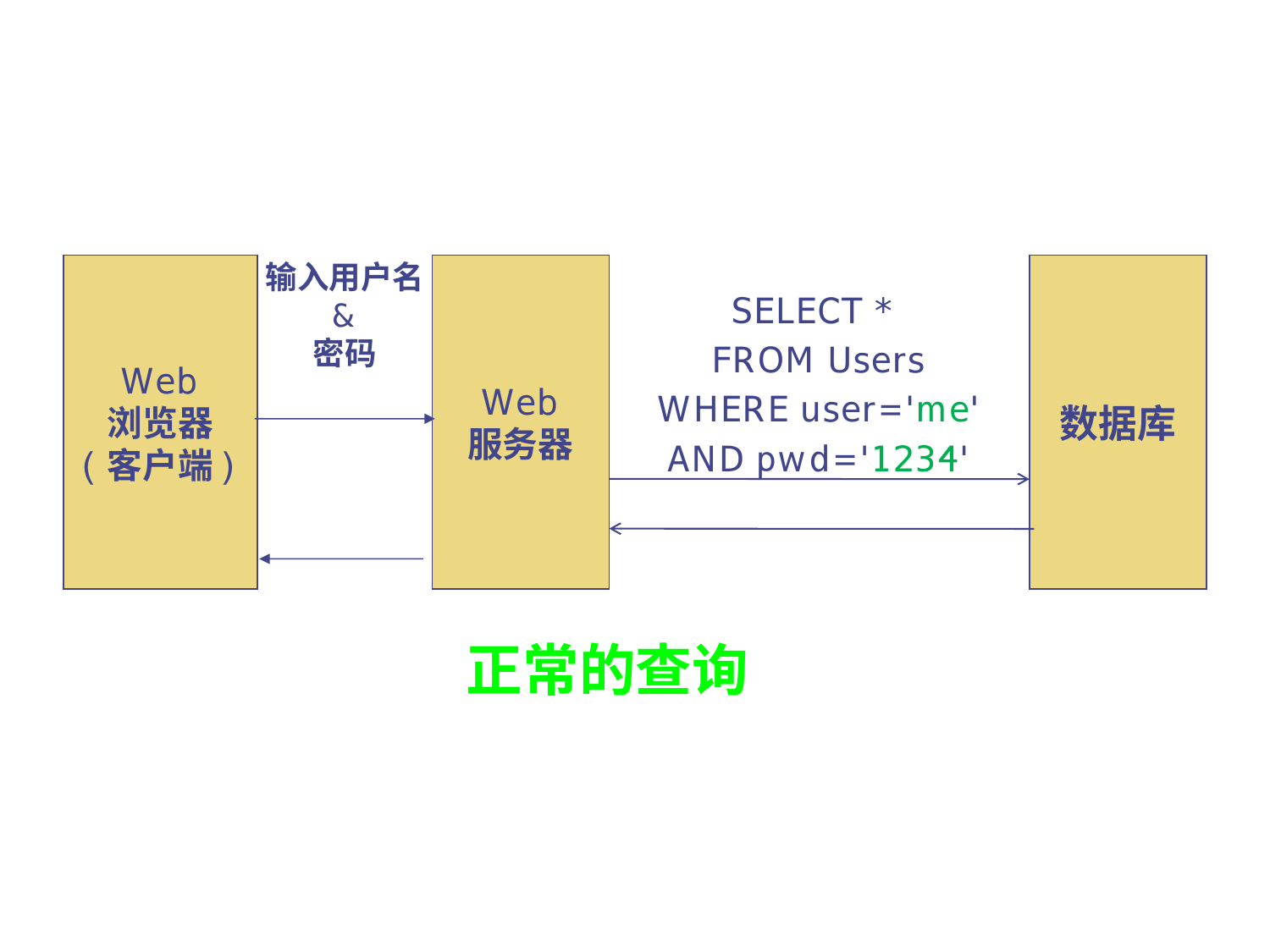

输入用户名
&
密码
Web
浏览器
(客户端)
Web
服务器
数据库
SELECT *
FROM Users
WHERE user='me'
AND pwd='1234'

正常的查询